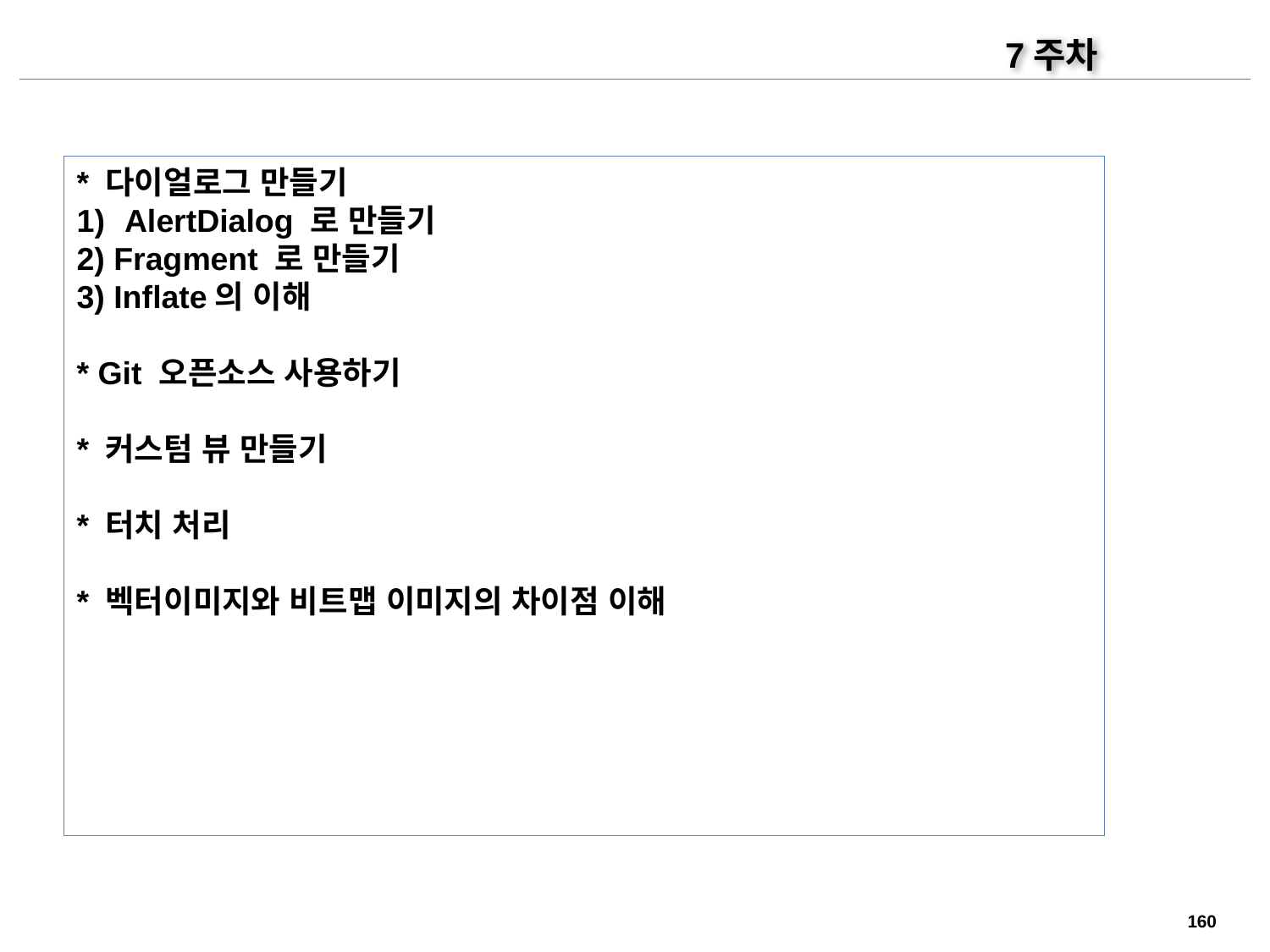

7주차
* 다이얼로그 만들기
AlertDialog 로 만들기
2) Fragment 로 만들기
3) Inflate의 이해

* Git 오픈소스 사용하기

* 커스텀 뷰 만들기

* 터치 처리

* 벡터이미지와 비트맵 이미지의 차이점 이해